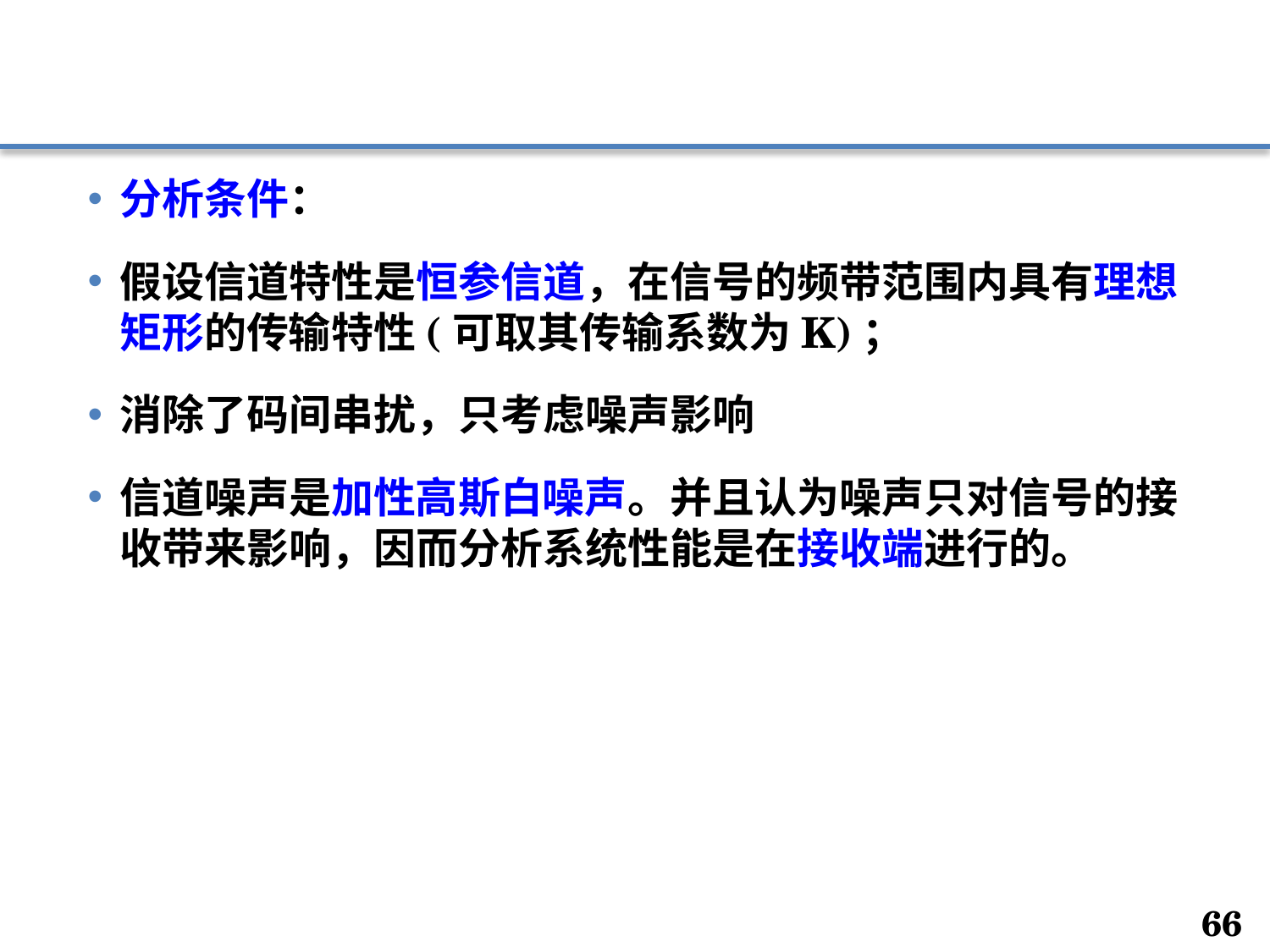

#
分析条件：
假设信道特性是恒参信道，在信号的频带范围内具有理想矩形的传输特性(可取其传输系数为K)；
消除了码间串扰，只考虑噪声影响
信道噪声是加性高斯白噪声。并且认为噪声只对信号的接收带来影响，因而分析系统性能是在接收端进行的。
66